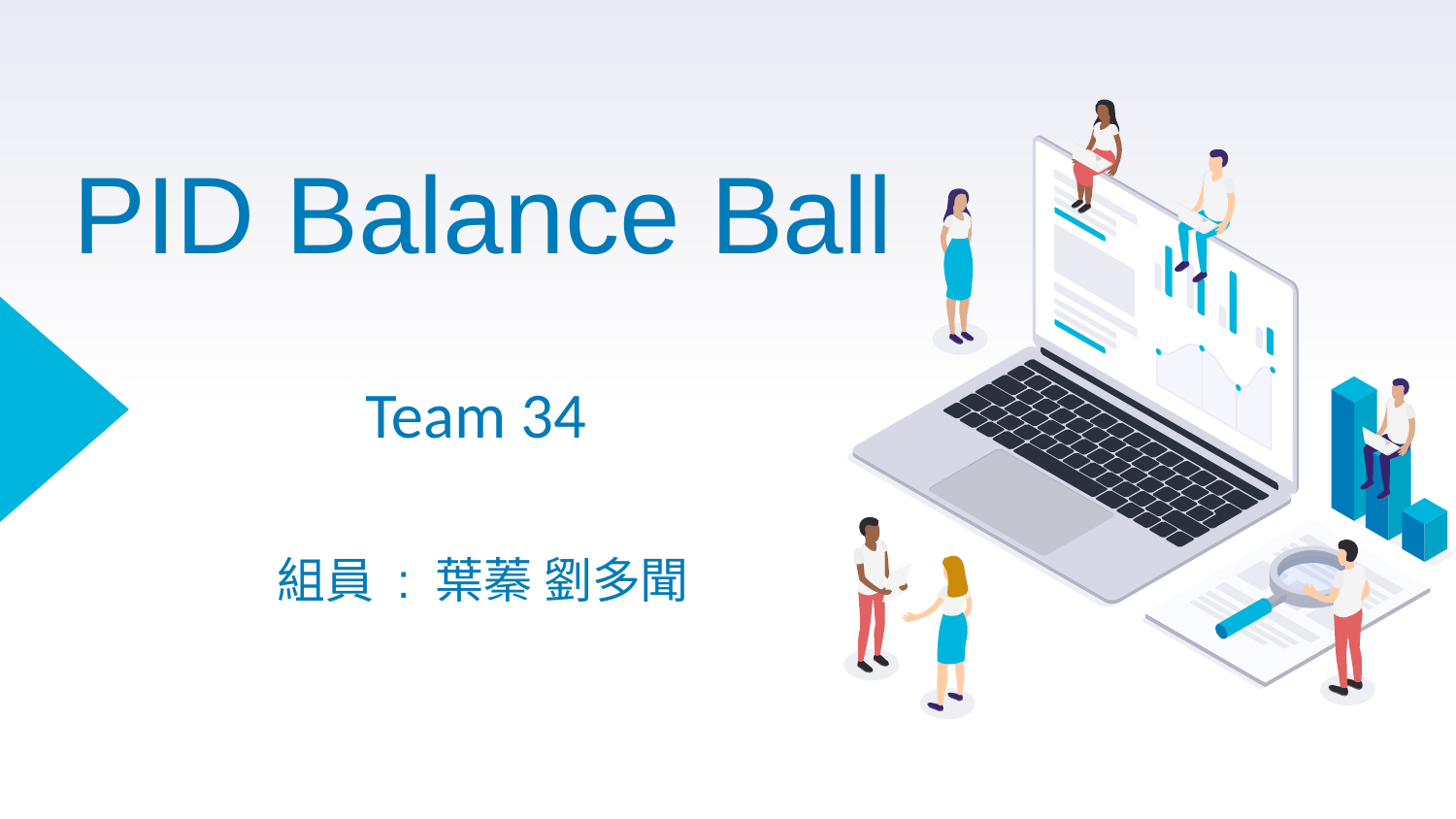

# PID Balance Ball Team 34 組員 : 葉蓁 劉多聞